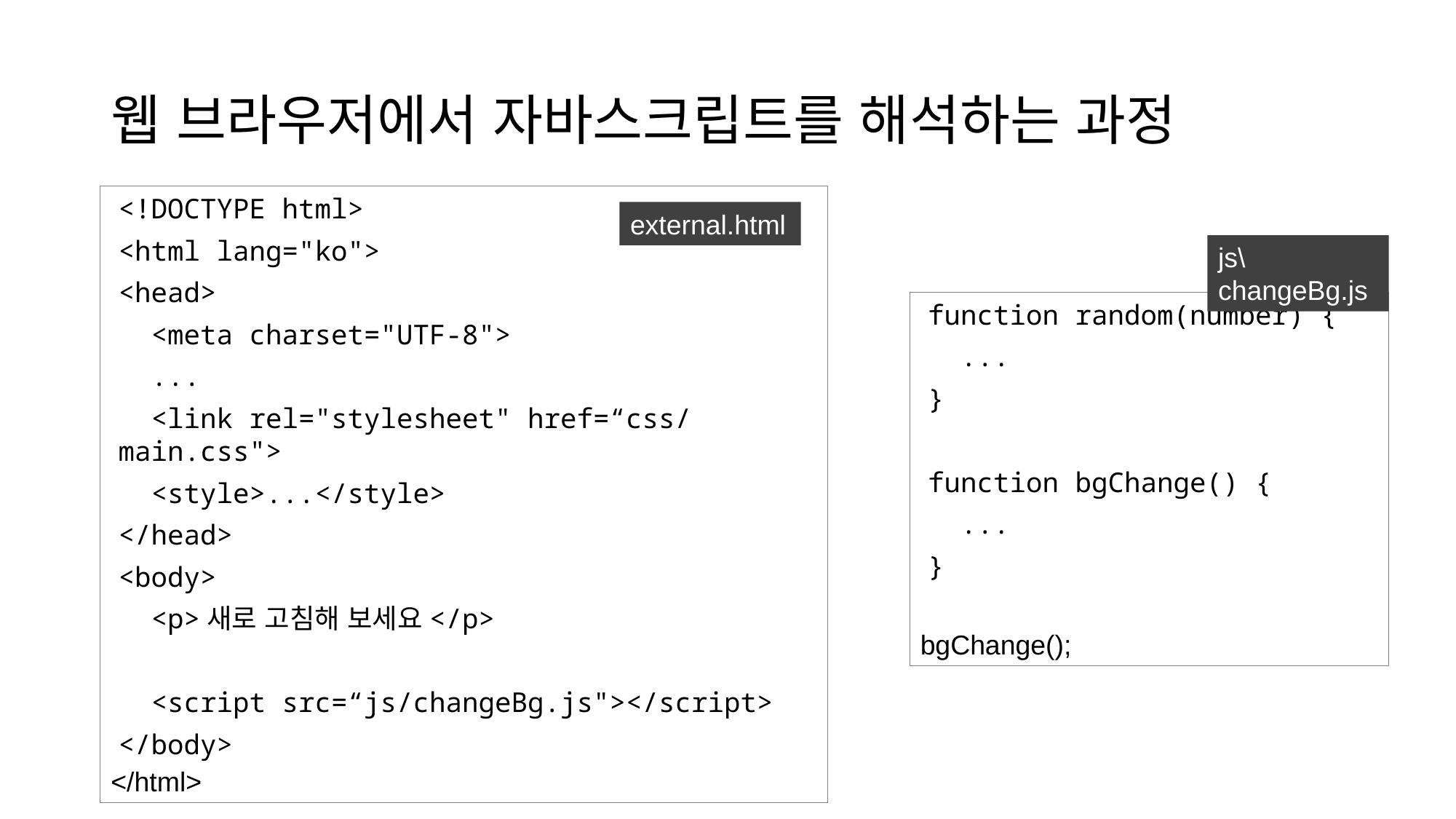

# 웹 브라우저에서 자바스크립트를 해석하는 과정
<!DOCTYPE html>
<html lang="ko">
<head>
  <meta charset="UTF-8">
  ...
  <link rel="stylesheet" href=“css/main.css">
  <style>...</style>
</head>
<body>
  <p>새로 고침해 보세요</p>

  <script src=“js/changeBg.js"></script>
</body>
</html>
external.html
js\changeBg.js
function random(number) {
  ...
}

function bgChange() {
  ...
}

bgChange();